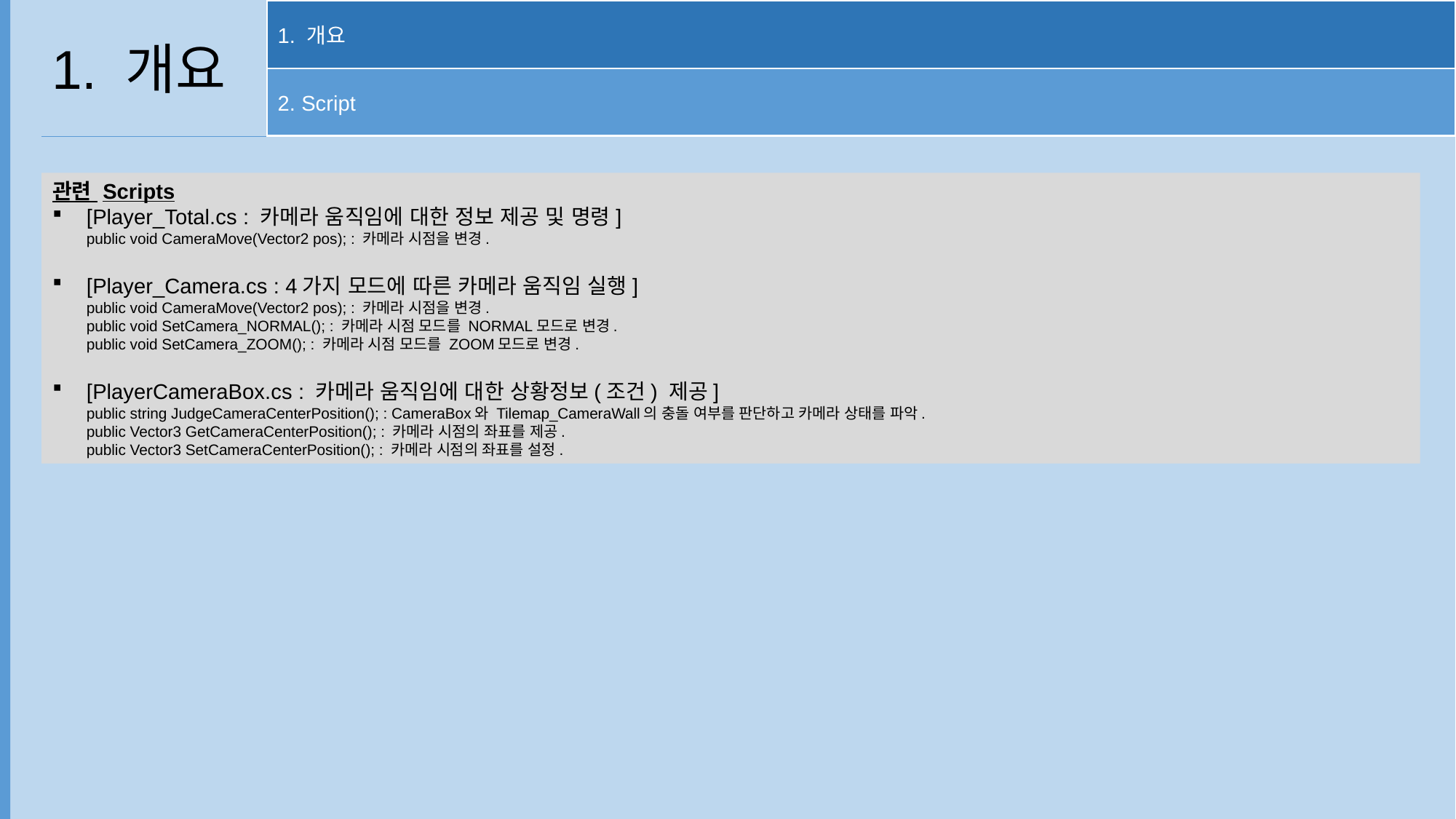

1. 개요
2. Script
1. 개요
관련 Scripts
[Player_Total.cs : 카메라 움직임에 대한 정보 제공 및 명령]
public void CameraMove(Vector2 pos); : 카메라 시점을 변경.

[Player_Camera.cs : 4가지 모드에 따른 카메라 움직임 실행]
public void CameraMove(Vector2 pos); : 카메라 시점을 변경.
public void SetCamera_NORMAL(); : 카메라 시점 모드를 NORMAL모드로 변경.
public void SetCamera_ZOOM(); : 카메라 시점 모드를 ZOOM모드로 변경.
[PlayerCameraBox.cs : 카메라 움직임에 대한 상황정보(조건) 제공]
public string JudgeCameraCenterPosition(); : CameraBox와 Tilemap_CameraWall의 충돌 여부를 판단하고 카메라 상태를 파악.
public Vector3 GetCameraCenterPosition(); : 카메라 시점의 좌표를 제공.
public Vector3 SetCameraCenterPosition(); : 카메라 시점의 좌표를 설정.